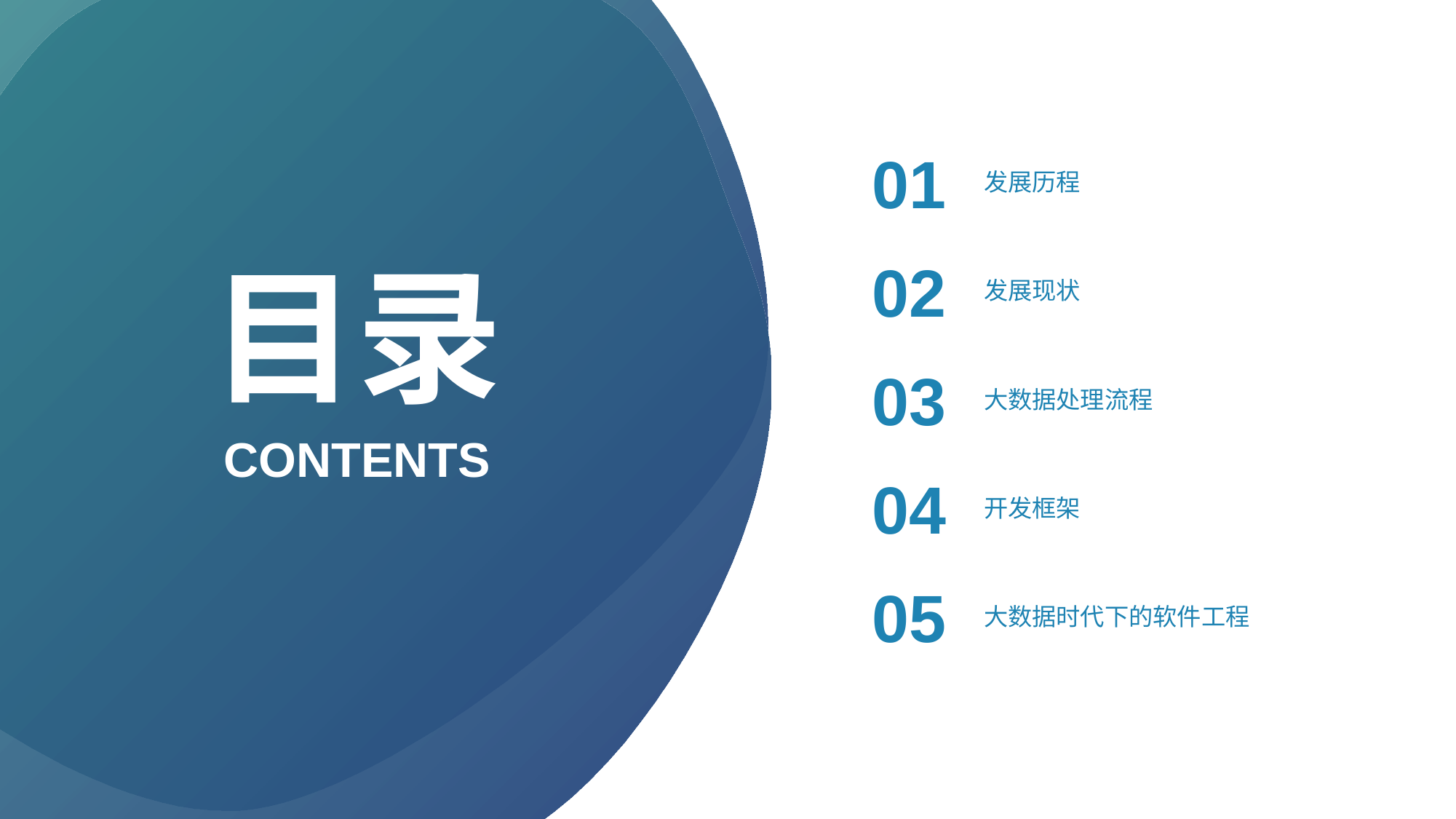

01
发展历程
目录
02
发展现状
03
大数据处理流程
CONTENTS
04
开发框架
05
大数据时代下的软件工程